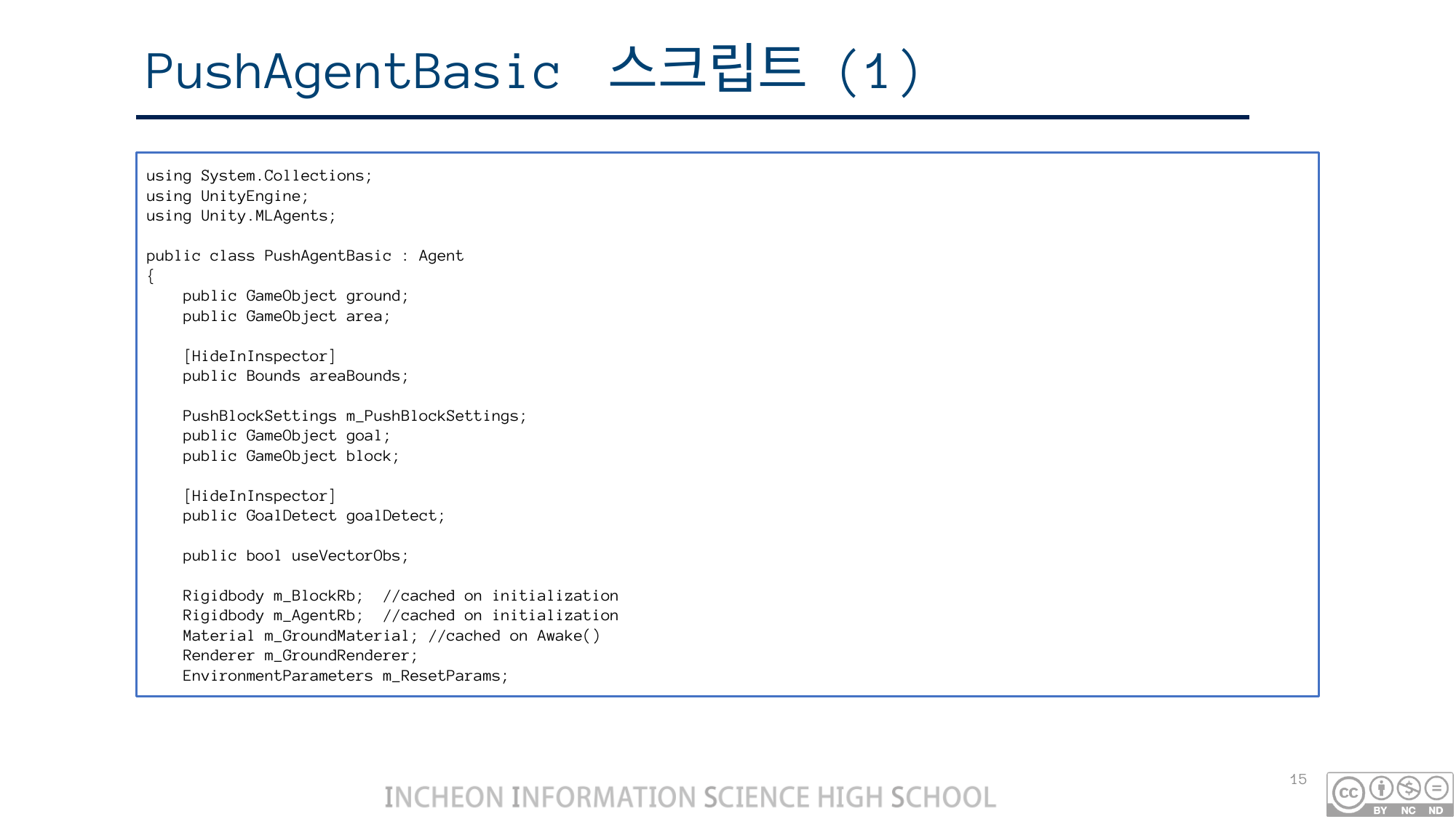

# PushAgentBasic 스크립트 (1)
using System.Collections;
using UnityEngine;
using Unity.MLAgents;

public class PushAgentBasic : Agent
{
    public GameObject ground;
    public GameObject area;

    [HideInInspector]
    public Bounds areaBounds;

    PushBlockSettings m_PushBlockSettings;
    public GameObject goal;
    public GameObject block;

    [HideInInspector]
    public GoalDetect goalDetect;

    public bool useVectorObs;

    Rigidbody m_BlockRb;  //cached on initialization
    Rigidbody m_AgentRb;  //cached on initialization
    Material m_GroundMaterial; //cached on Awake()
    Renderer m_GroundRenderer;
    EnvironmentParameters m_ResetParams;
15